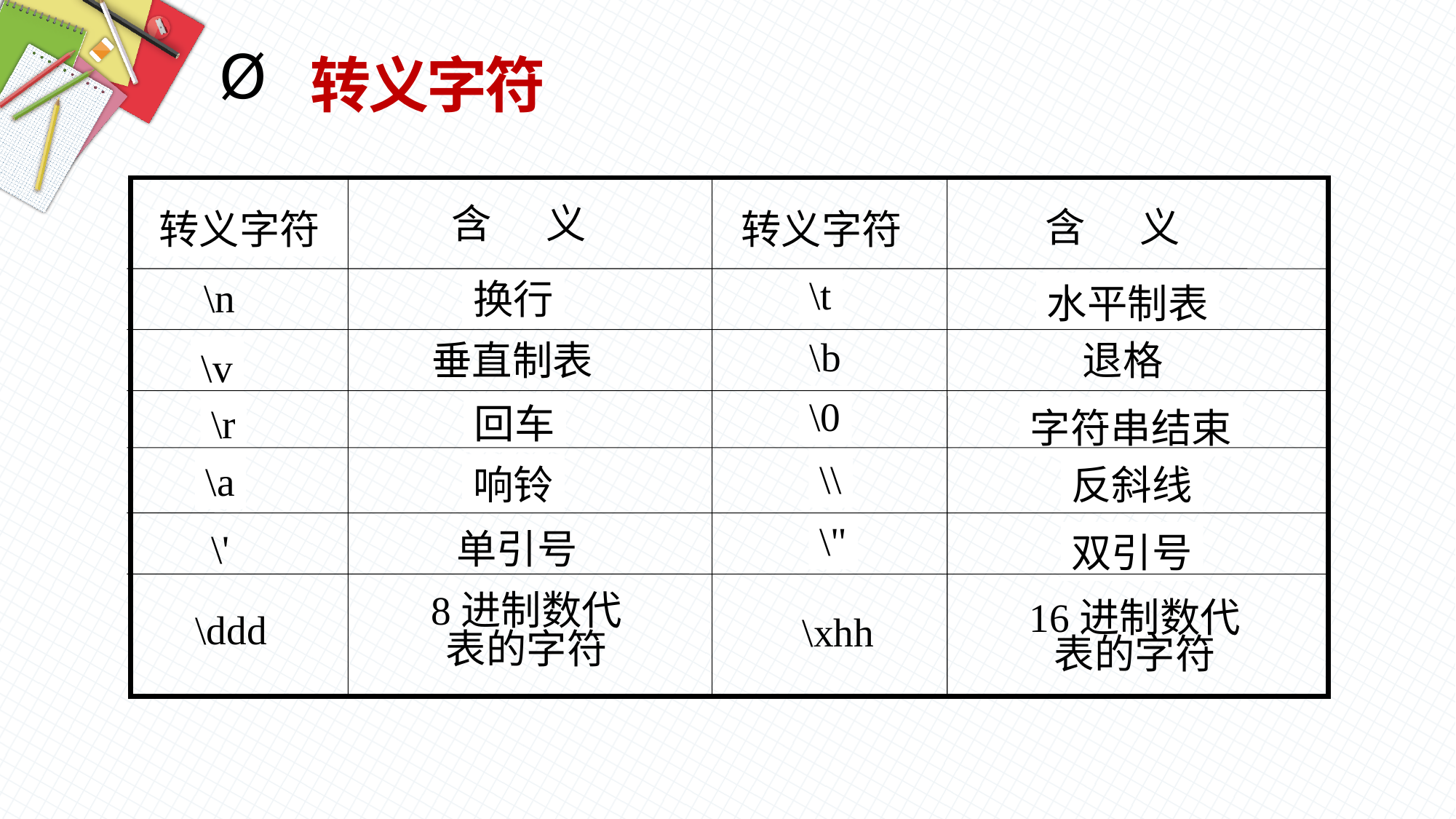

转义字符

含      义
含      义
转义字符
转义字符
\t
\n
换行

水平制表
\b
垂直制表
退格

\v
\0

\r
回车
字符串结束

\\
\a
响铃
反斜线
\"

\'
单引号
双引号

8进制数代
表的字符
16进制数代
表的字符
\ddd
\xhh